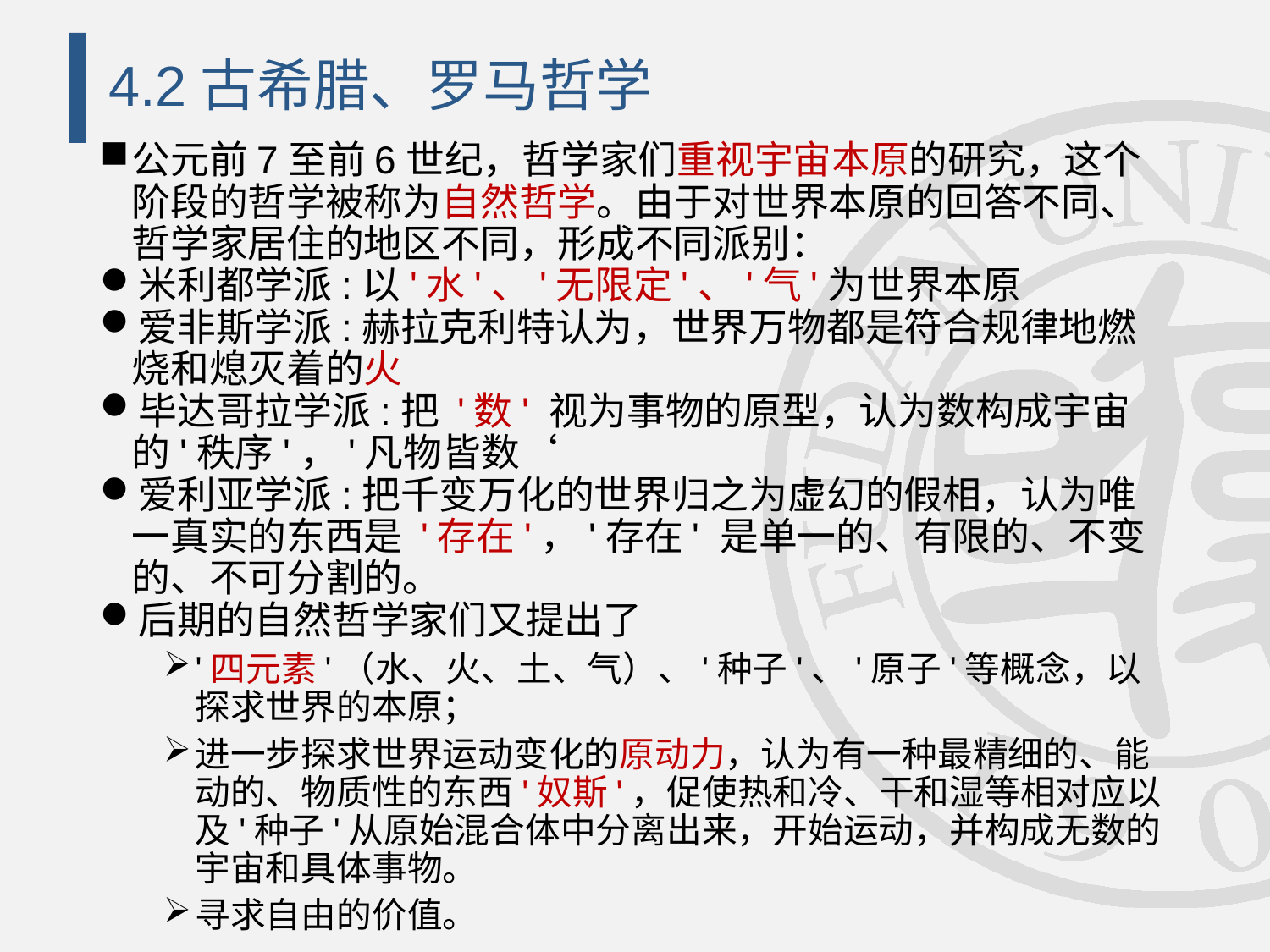

# 4.2古希腊、罗马哲学
公元前7至前6世纪，哲学家们重视宇宙本原的研究，这个阶段的哲学被称为自然哲学。由于对世界本原的回答不同、哲学家居住的地区不同，形成不同派别：
米利都学派:以'水'、'无限定'、'气'为世界本原
爱非斯学派:赫拉克利特认为，世界万物都是符合规律地燃烧和熄灭着的火
毕达哥拉学派:把 '数' 视为事物的原型，认为数构成宇宙的'秩序'，'凡物皆数‘
爱利亚学派:把千变万化的世界归之为虚幻的假相，认为唯一真实的东西是 '存在'，'存在' 是单一的、有限的、不变的、不可分割的。
后期的自然哲学家们又提出了
'四元素'（水、火、土、气）、'种子'、'原子'等概念，以探求世界的本原；
进一步探求世界运动变化的原动力，认为有一种最精细的、能动的、物质性的东西'奴斯'，促使热和冷、干和湿等相对应以及'种子'从原始混合体中分离出来，开始运动，并构成无数的宇宙和具体事物。
寻求自由的价值。